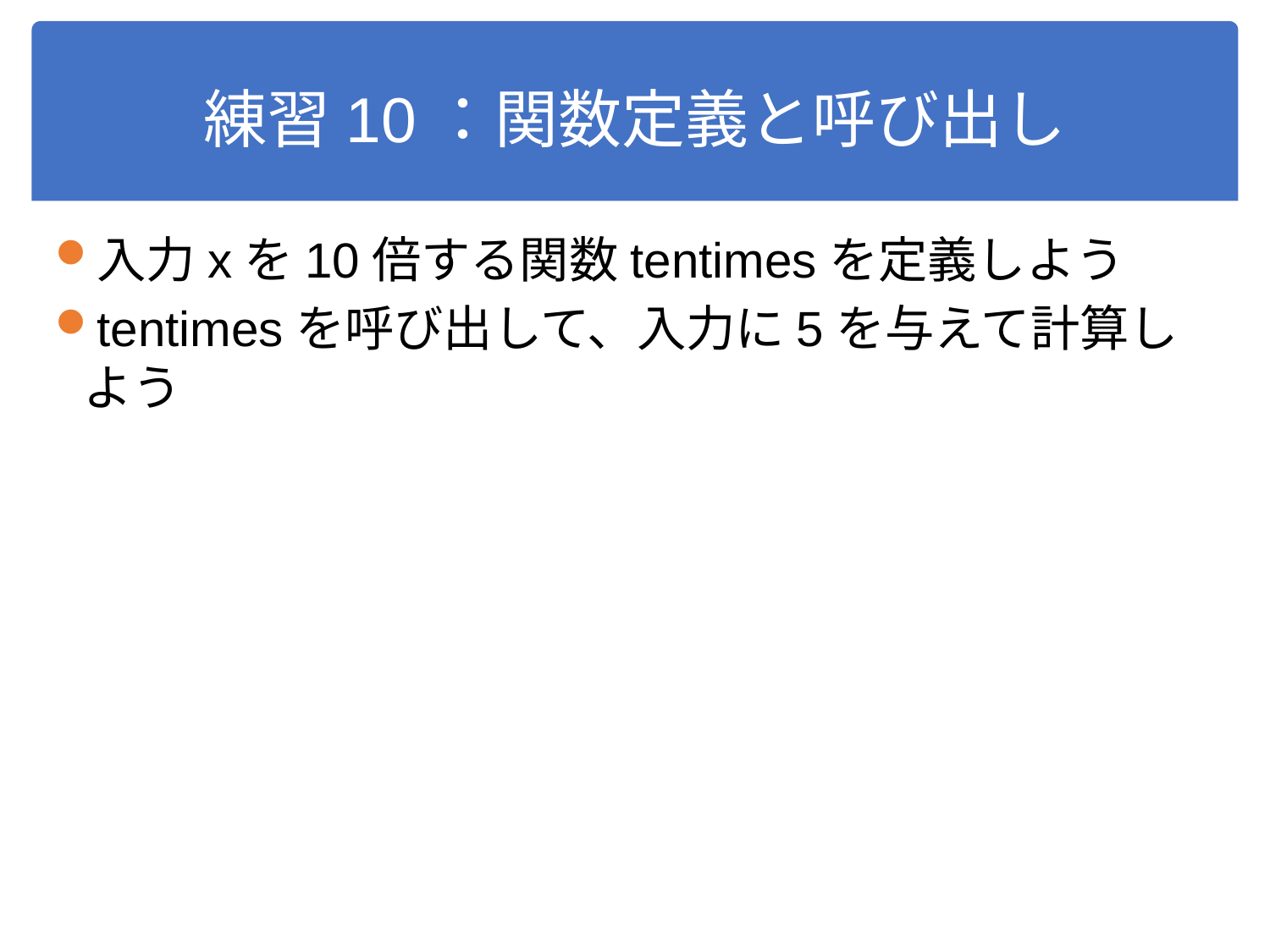

# 練習10：関数定義と呼び出し
入力xを10倍する関数tentimesを定義しよう
tentimesを呼び出して、入力に5を与えて計算しよう